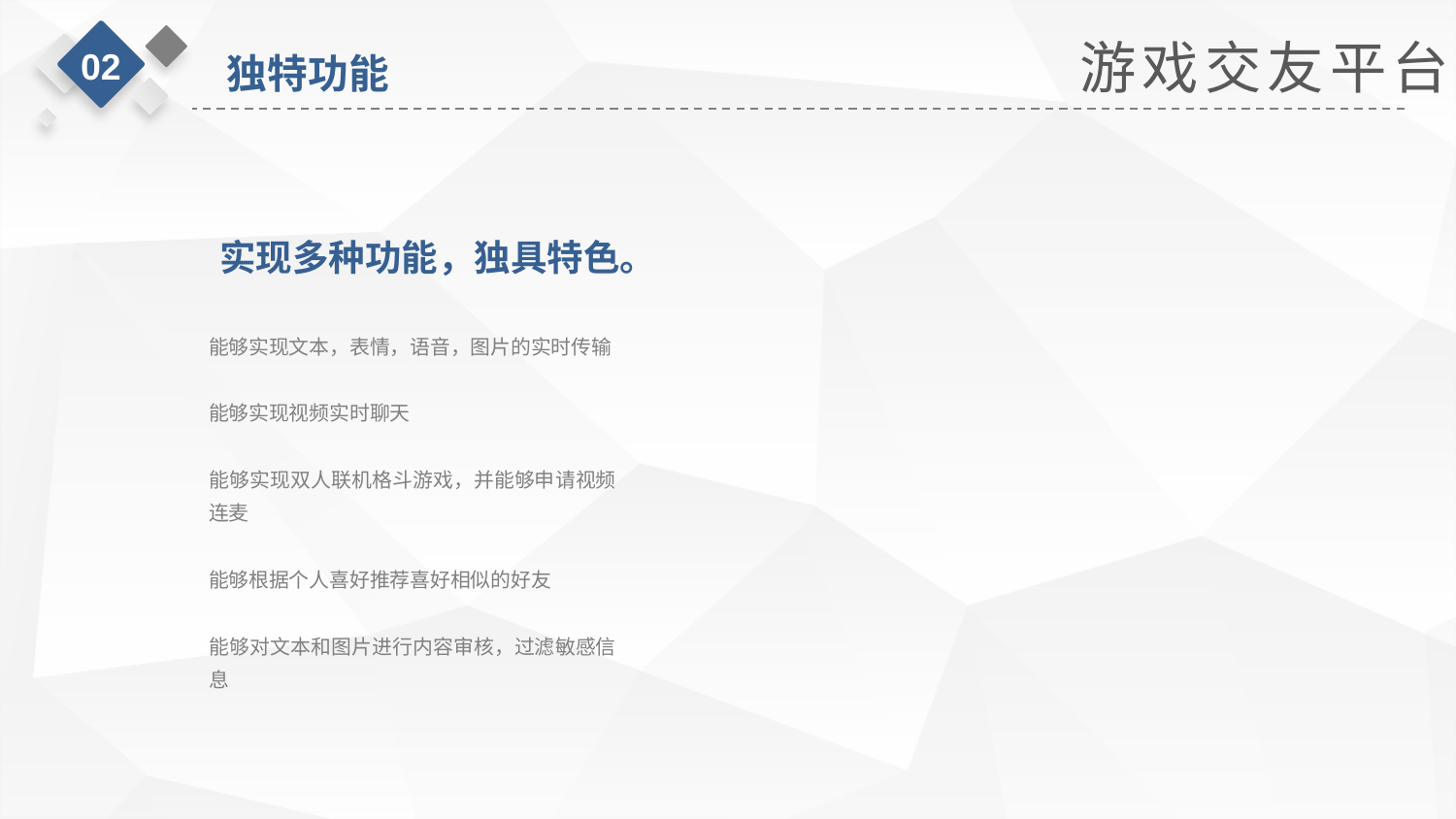

游戏交友平台

02

独特功能
实现多种功能，独具特色。
能够实现文本，表情，语音，图片的实时传输

能够实现视频实时聊天

能够实现双人联机格斗游戏，并能够申请视频连麦

能够根据个人喜好推荐喜好相似的好友

能够对文本和图片进行内容审核，过滤敏感信息